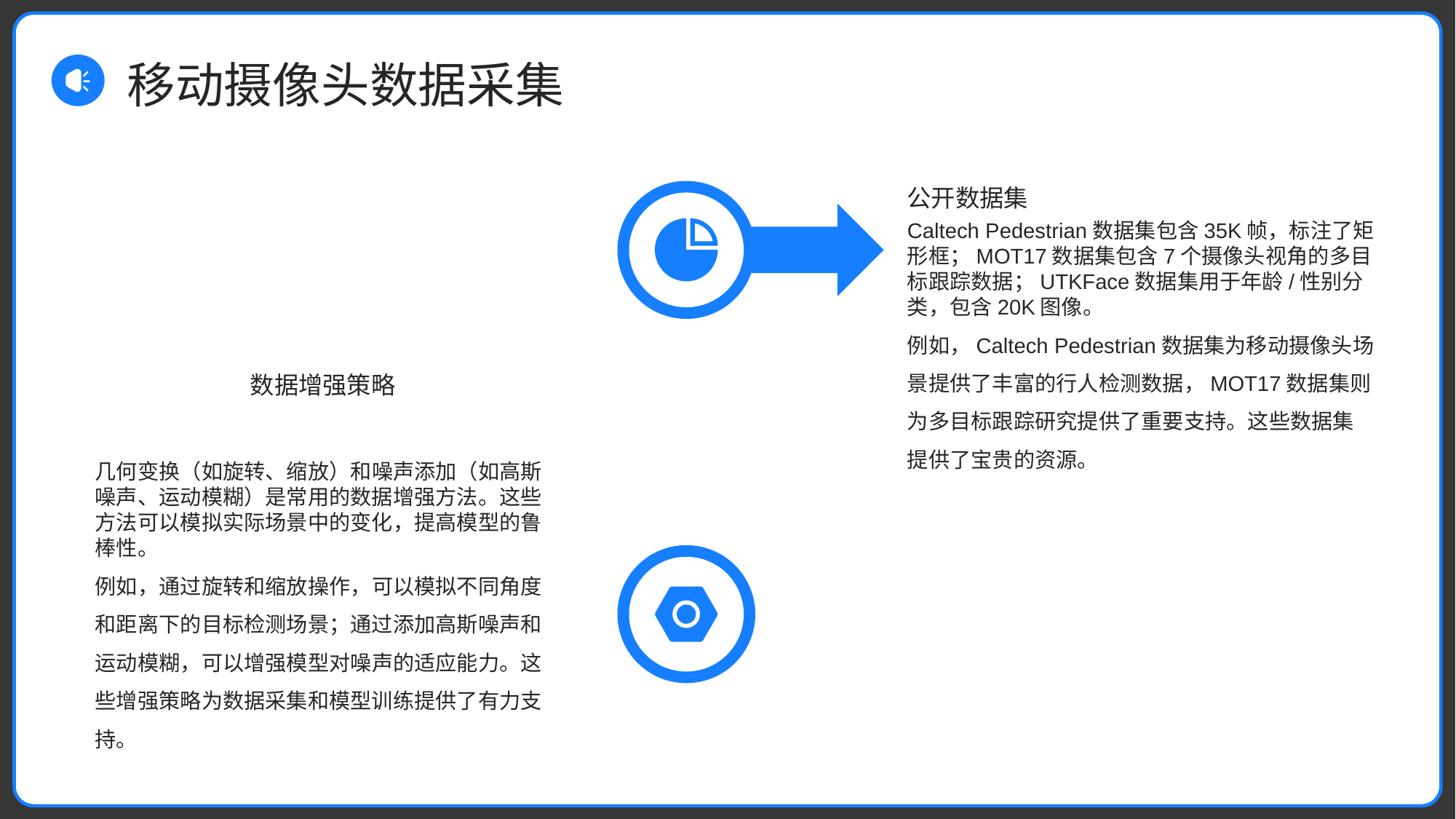

移动摄像头数据采集

公开数据集

Caltech Pedestrian数据集包含35K帧，标注了矩形框；MOT17数据集包含7个摄像头视角的多目标跟踪数据；UTKFace数据集用于年龄/性别分类，包含20K图像。
例如，Caltech Pedestrian数据集为移动摄像头场景提供了丰富的行人检测数据，MOT17数据集则为多目标跟踪研究提供了重要支持。这些数据集提供了宝贵的资源。

数据增强策略
几何变换（如旋转、缩放）和噪声添加（如高斯噪声、运动模糊）是常用的数据增强方法。这些方法可以模拟实际场景中的变化，提高模型的鲁棒性。
例如，通过旋转和缩放操作，可以模拟不同角度和距离下的目标检测场景；通过添加高斯噪声和运动模糊，可以增强模型对噪声的适应能力。这些增强策略为数据采集和模型训练提供了有力支持。